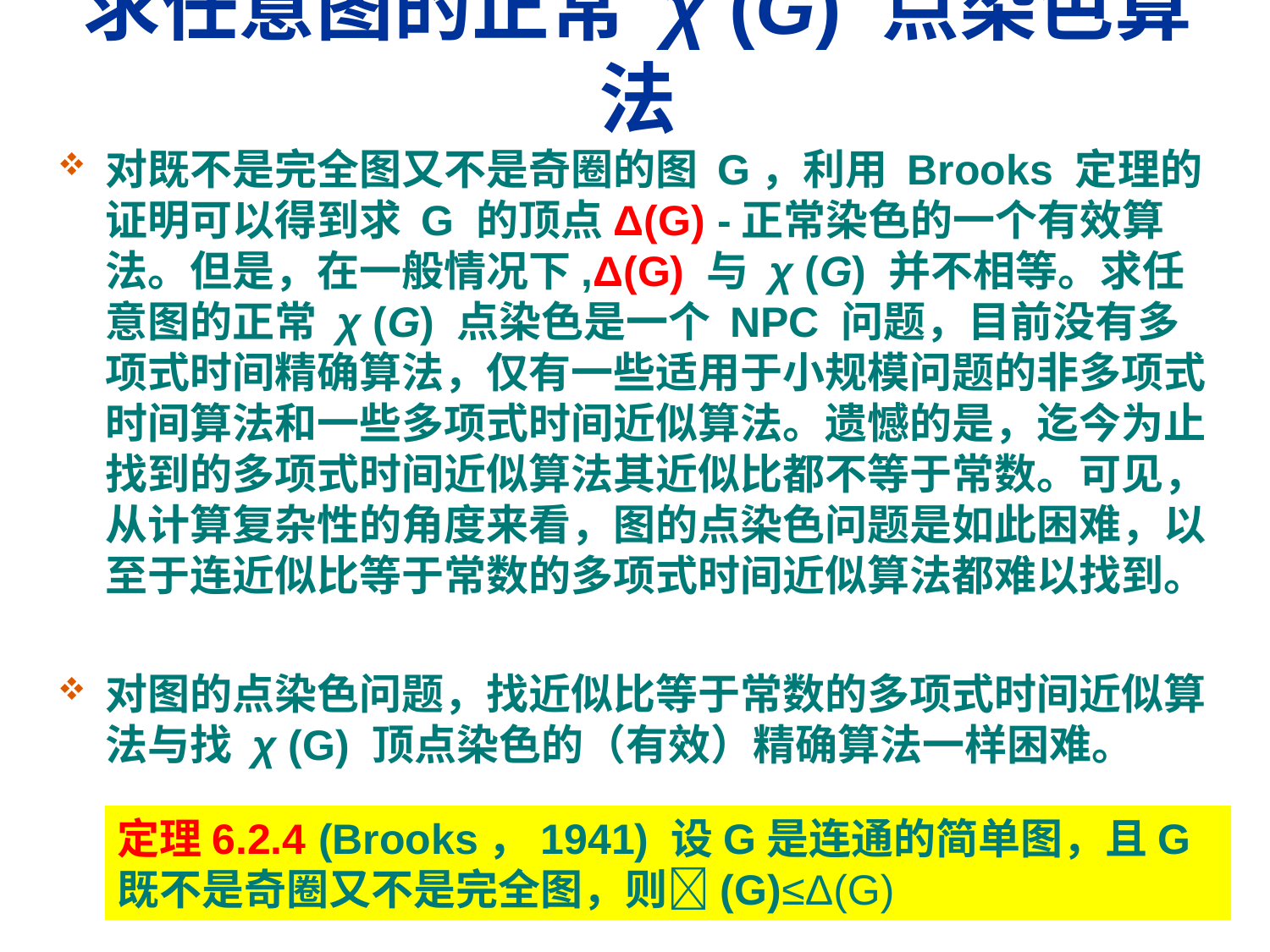

# 求任意图的正常 χ (G) 点染色算法
对既不是完全图又不是奇圈的图 G，利用 Brooks 定理的证明可以得到求 G 的顶点Δ(G) -正常染色的一个有效算法。但是，在一般情况下,Δ(G) 与 χ (G) 并不相等。求任意图的正常 χ (G) 点染色是一个 NPC 问题，目前没有多项式时间精确算法，仅有一些适用于小规模问题的非多项式时间算法和一些多项式时间近似算法。遗憾的是，迄今为止找到的多项式时间近似算法其近似比都不等于常数。可见，从计算复杂性的角度来看，图的点染色问题是如此困难，以至于连近似比等于常数的多项式时间近似算法都难以找到。

对图的点染色问题，找近似比等于常数的多项式时间近似算法与找 χ (G) 顶点染色的（有效）精确算法一样困难。

定理6.2.4 (Brooks，1941) 设G是连通的简单图，且G既不是奇圈又不是完全图，则χ(G)≤Δ(G)